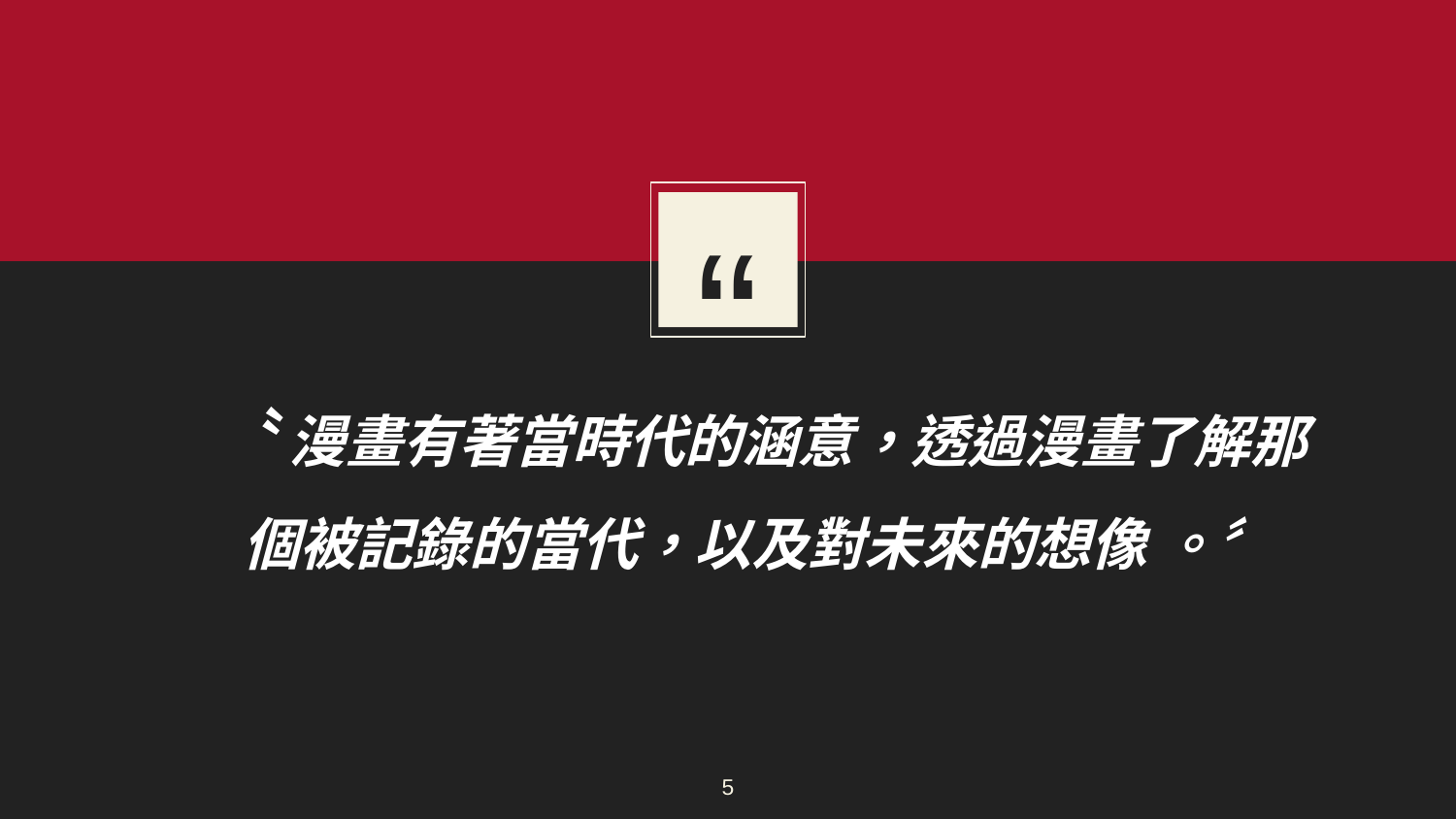

〝 漫畫有著當時代的涵意，透過漫畫了解那個被記錄的當代，以及對未來的想像 。〞
5